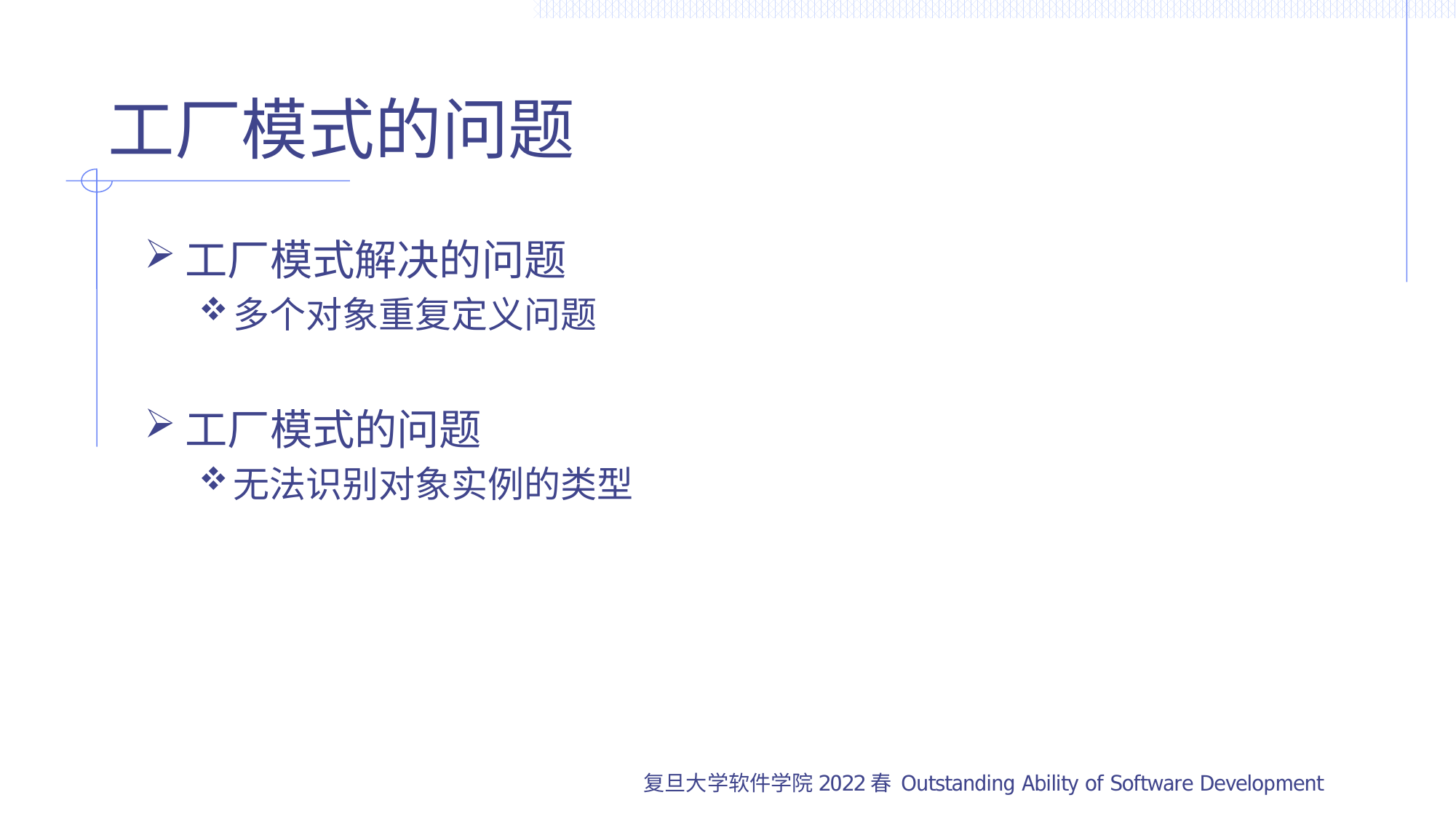

# 工厂模式的问题
工厂模式解决的问题
多个对象重复定义问题

工厂模式的问题
无法识别对象实例的类型